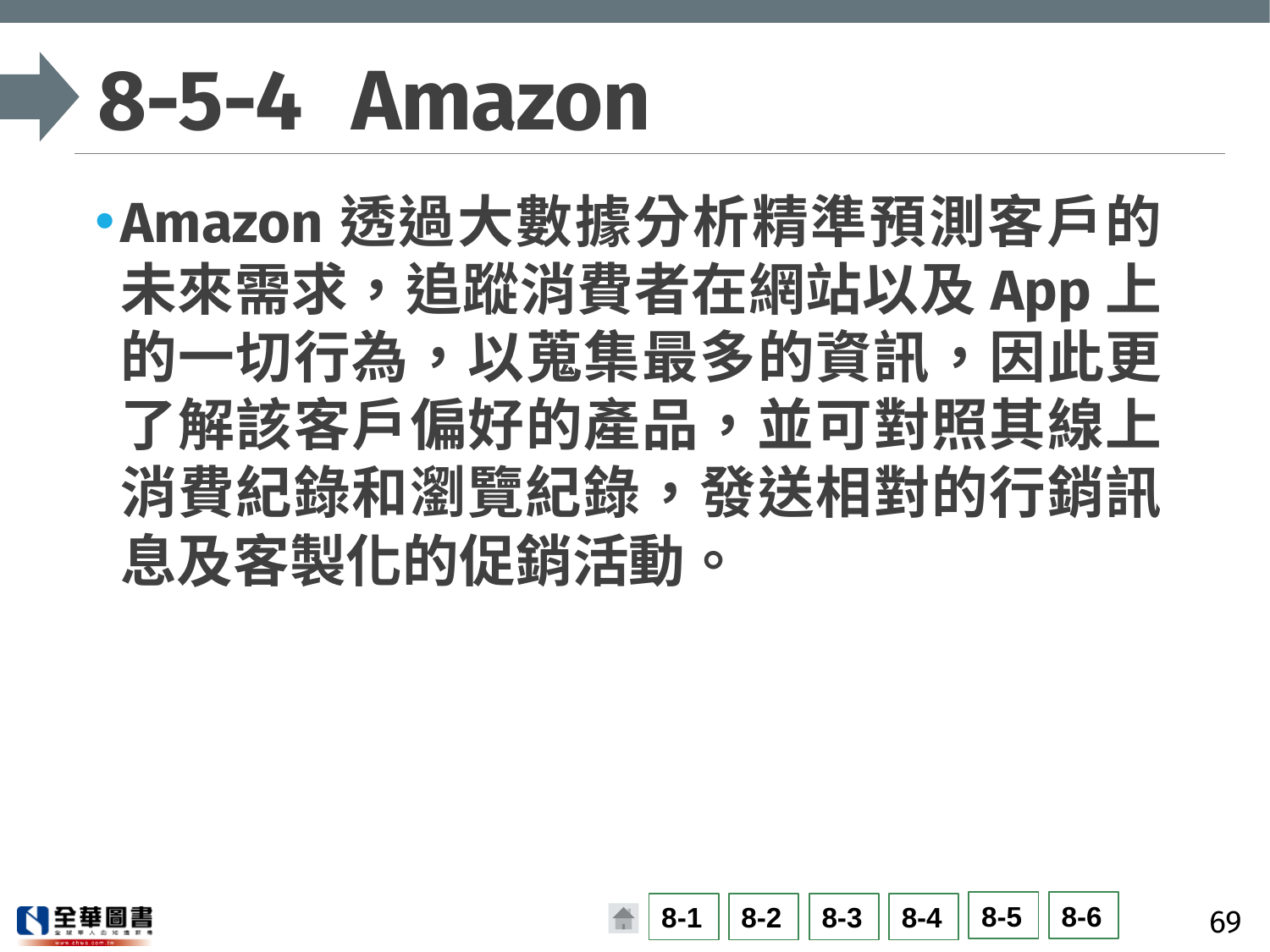

# 8-5-4	Amazon
Amazon透過大數據分析精準預測客戶的未來需求，追蹤消費者在網站以及App上的一切行為，以蒐集最多的資訊，因此更了解該客戶偏好的產品，並可對照其線上消費紀錄和瀏覽紀錄，發送相對的行銷訊息及客製化的促銷活動。
69